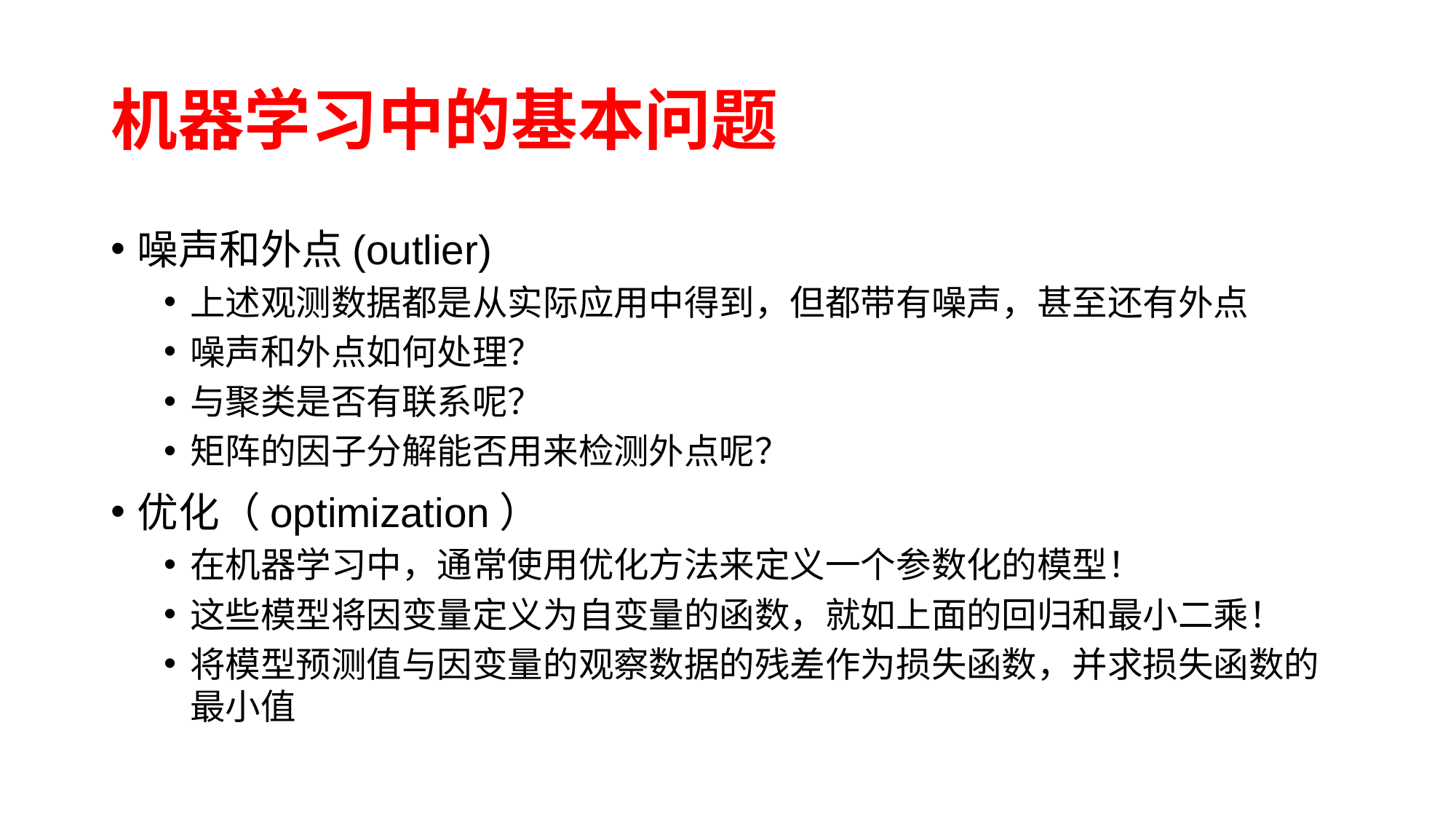

# 机器学习中的基本问题
噪声和外点(outlier)
上述观测数据都是从实际应用中得到，但都带有噪声，甚至还有外点
噪声和外点如何处理？
与聚类是否有联系呢？
矩阵的因子分解能否用来检测外点呢？
优化（optimization）
在机器学习中，通常使用优化方法来定义一个参数化的模型！
这些模型将因变量定义为自变量的函数，就如上面的回归和最小二乘！
将模型预测值与因变量的观察数据的残差作为损失函数，并求损失函数的最小值